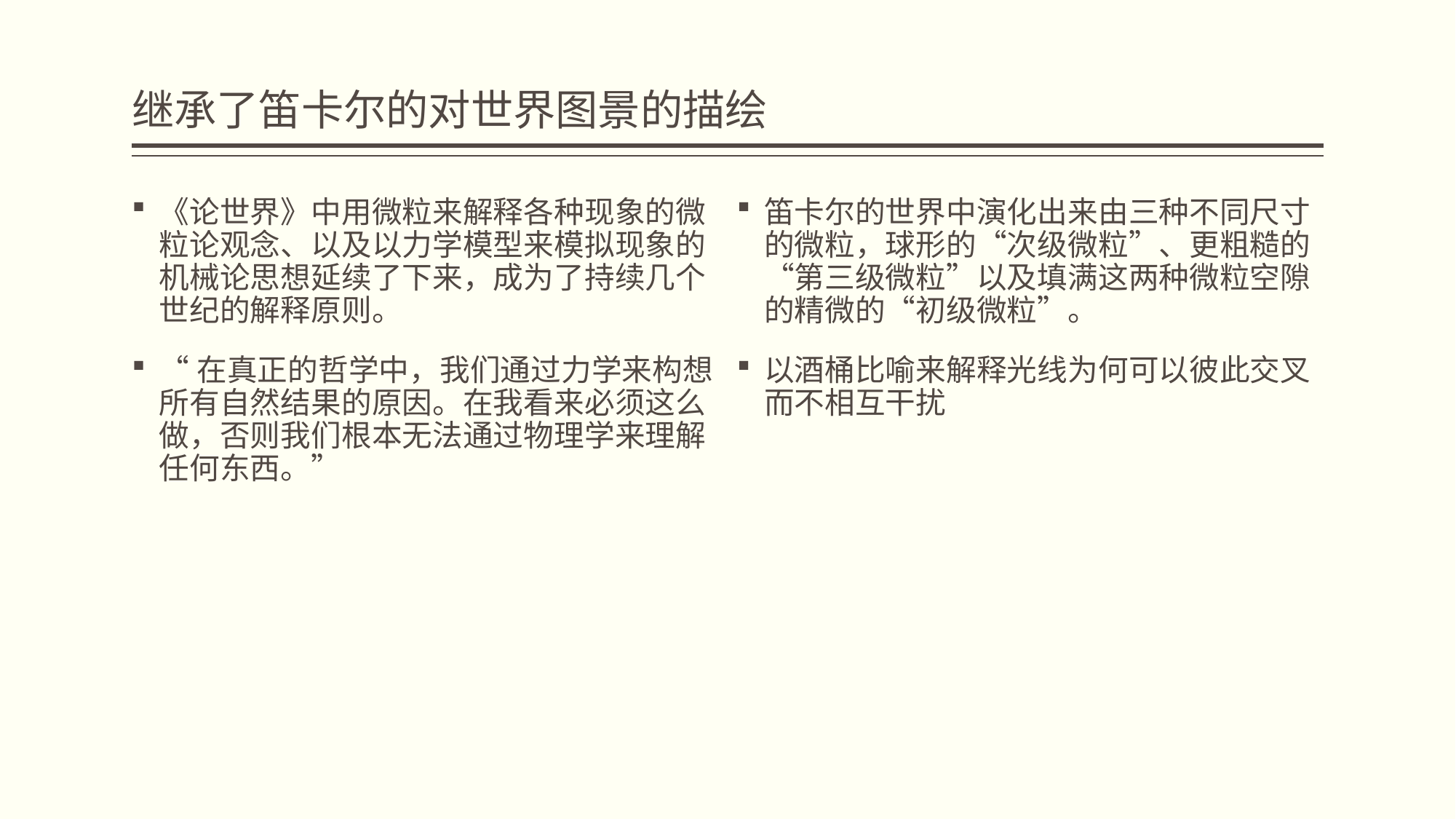

# 继承了笛卡尔的对世界图景的描绘
《论世界》中用微粒来解释各种现象的微粒论观念、以及以力学模型来模拟现象的机械论思想延续了下来，成为了持续几个世纪的解释原则。
“在真正的哲学中，我们通过力学来构想所有自然结果的原因。在我看来必须这么做，否则我们根本无法通过物理学来理解任何东西。”

笛卡尔的世界中演化出来由三种不同尺寸的微粒，球形的“次级微粒”、更粗糙的“第三级微粒”以及填满这两种微粒空隙的精微的“初级微粒”。
以酒桶比喻来解释光线为何可以彼此交叉而不相互干扰